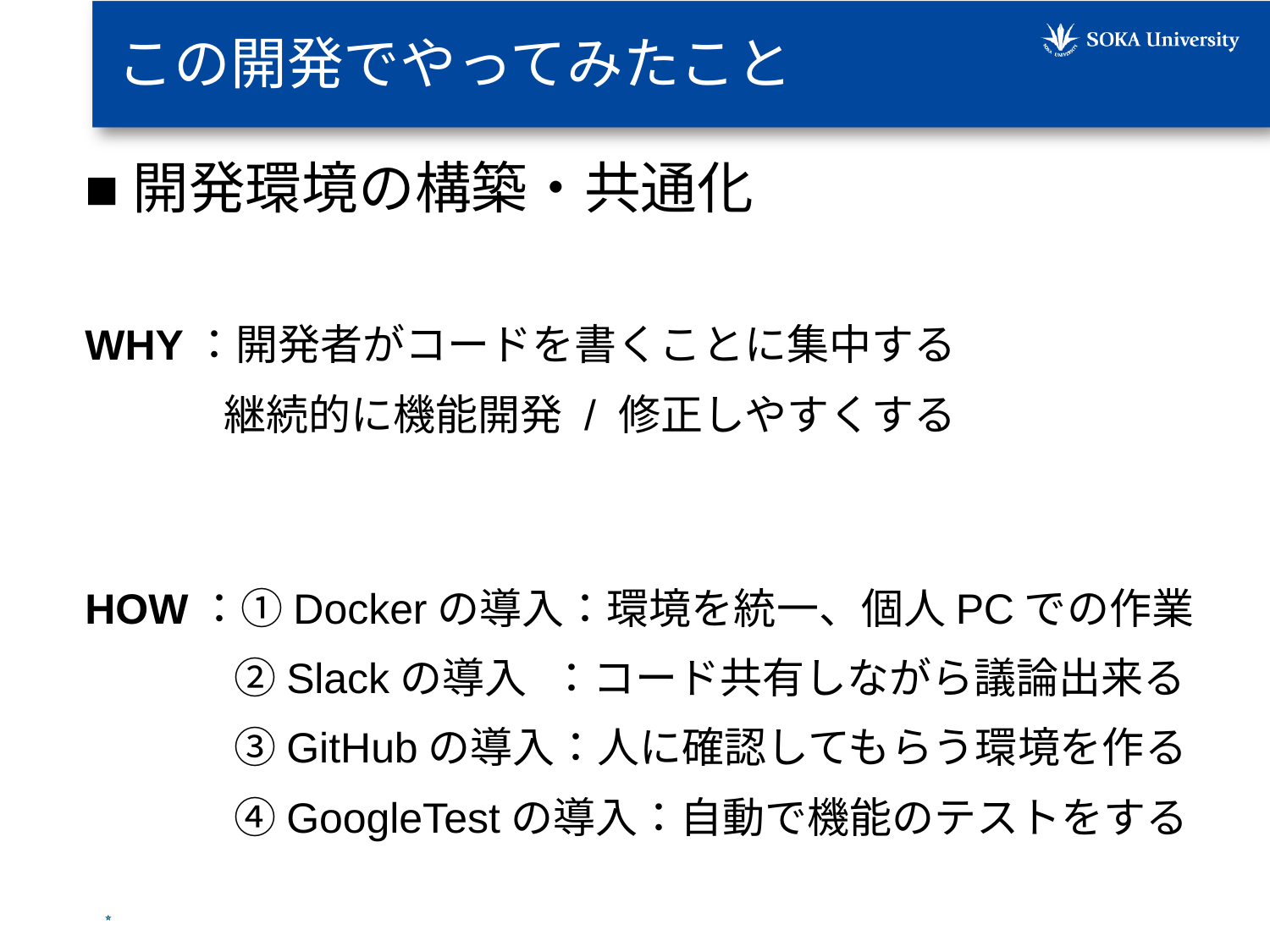

# この開発でやってみたこと
■開発環境の構築・共通化

WHY：開発者がコードを書くことに集中する
　　　 継続的に機能開発 / 修正しやすくする

HOW：①Dockerの導入：環境を統一、個人PCでの作業
　         ②Slackの導入  ：コード共有しながら議論出来る
　         ③GitHubの導入：人に確認してもらう環境を作る
　         ④GoogleTestの導入：自動で機能のテストをする